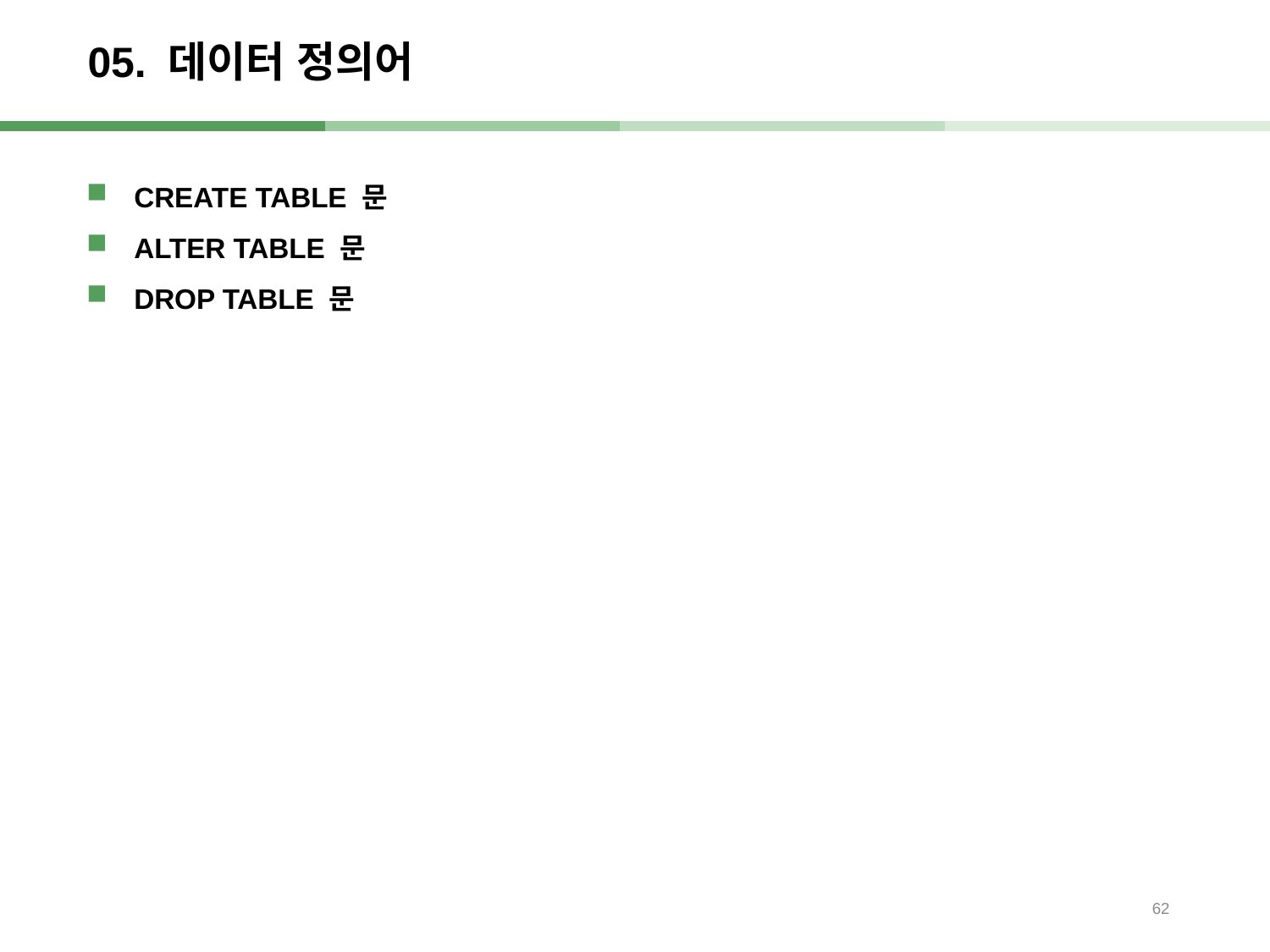

# 05. 데이터 정의어
CREATE TABLE 문
ALTER TABLE 문
DROP TABLE 문

62